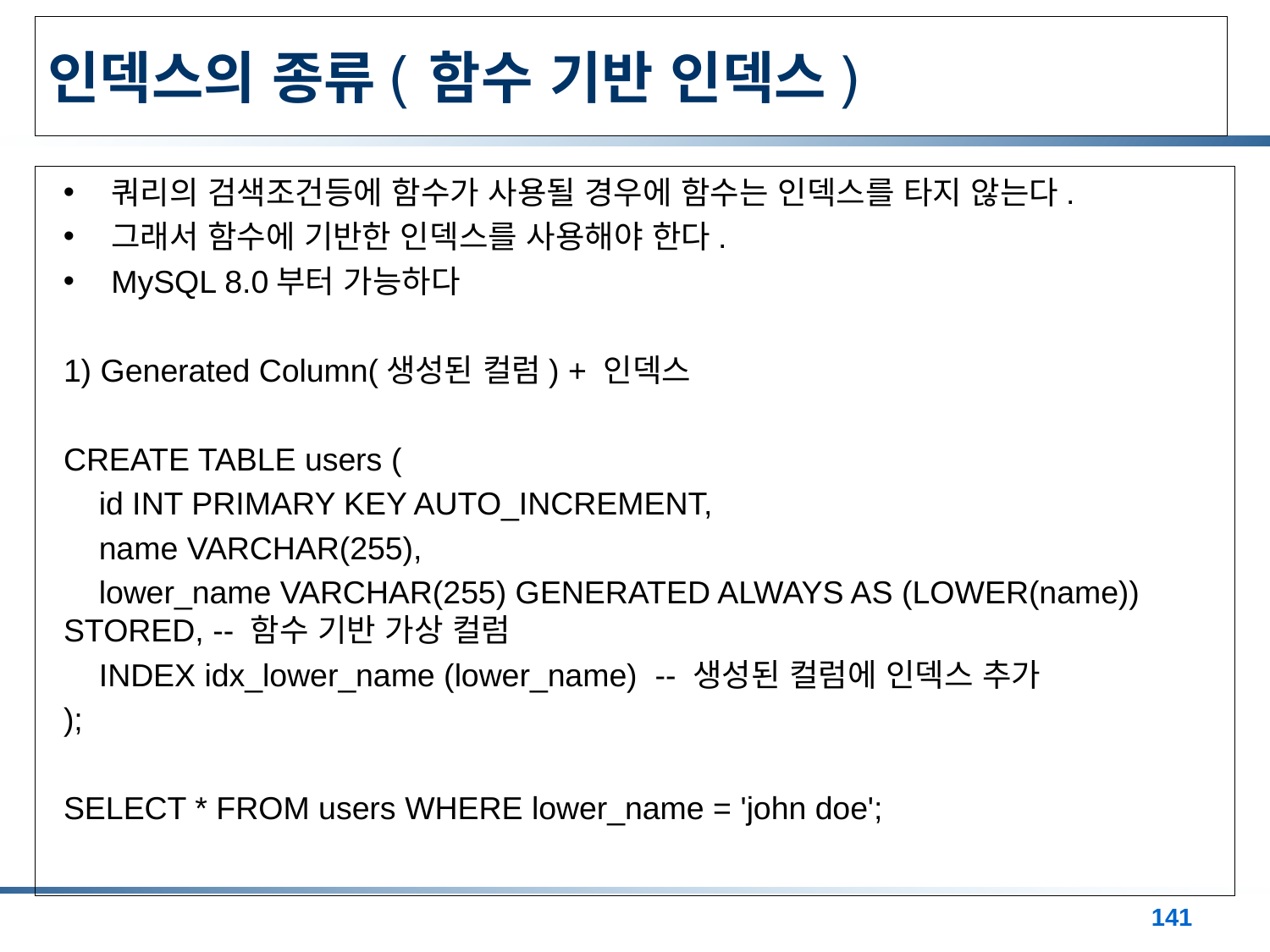

# 인덱스의 종류(함수 기반 인덱스)
쿼리의 검색조건등에 함수가 사용될 경우에 함수는 인덱스를 타지 않는다.
그래서 함수에 기반한 인덱스를 사용해야 한다.
MySQL 8.0부터 가능하다

1) Generated Column(생성된 컬럼) + 인덱스

CREATE TABLE users (
    id INT PRIMARY KEY AUTO_INCREMENT,
    name VARCHAR(255),
    lower_name VARCHAR(255) GENERATED ALWAYS AS (LOWER(name)) STORED, -- 함수 기반 가상 컬럼
    INDEX idx_lower_name (lower_name)  -- 생성된 컬럼에 인덱스 추가
);

SELECT * FROM users WHERE lower_name = 'john doe';